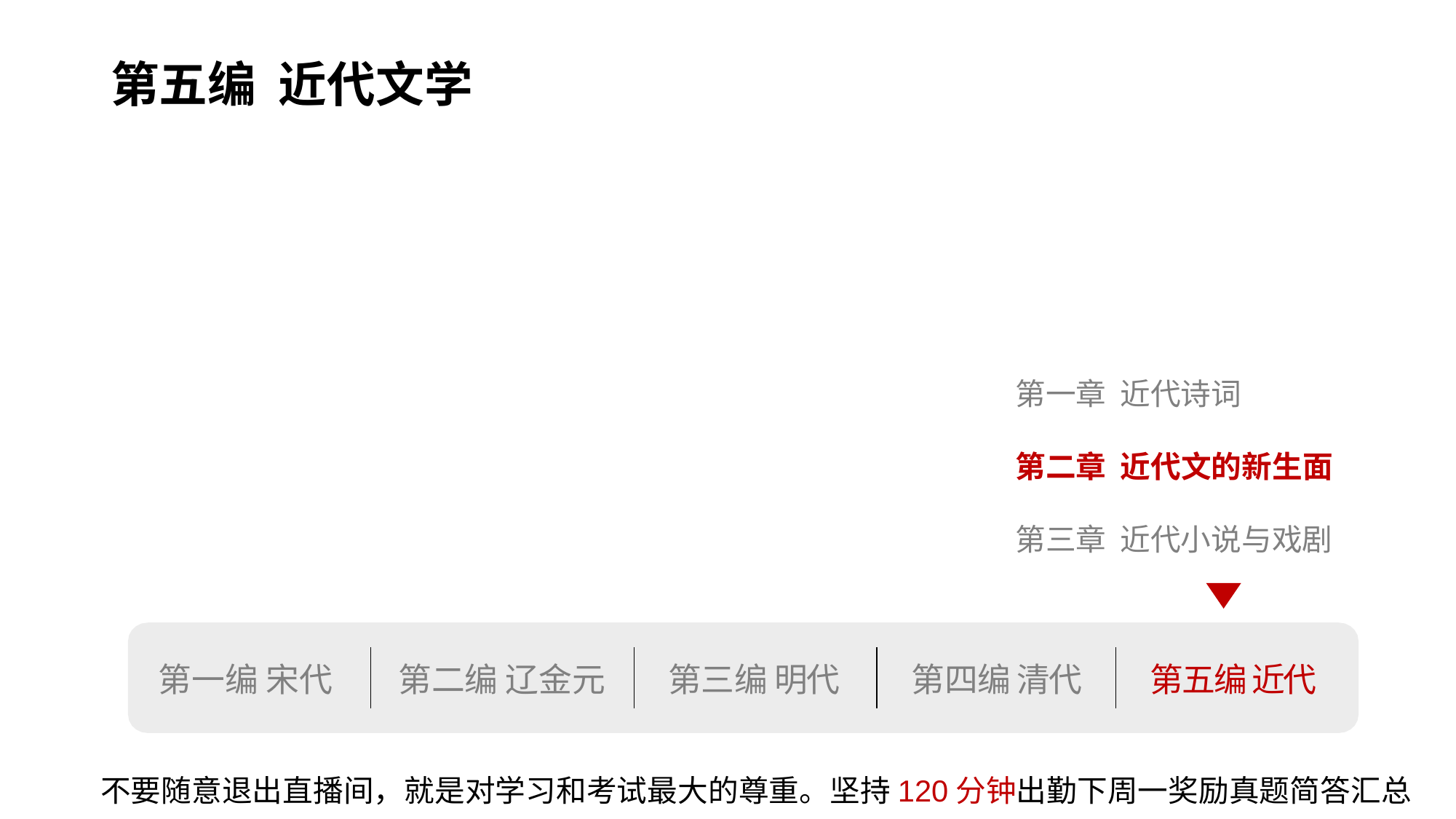

# 第五编  近代文学
第一章  近代诗词
第二章  近代文的新生面
第三章  近代小说与戏剧

| 第一编 宋代 | 第二编 辽金元 | 第三编 明代 | 第四编 清代 | 第五编 近代 |
| --- | --- | --- | --- | --- |